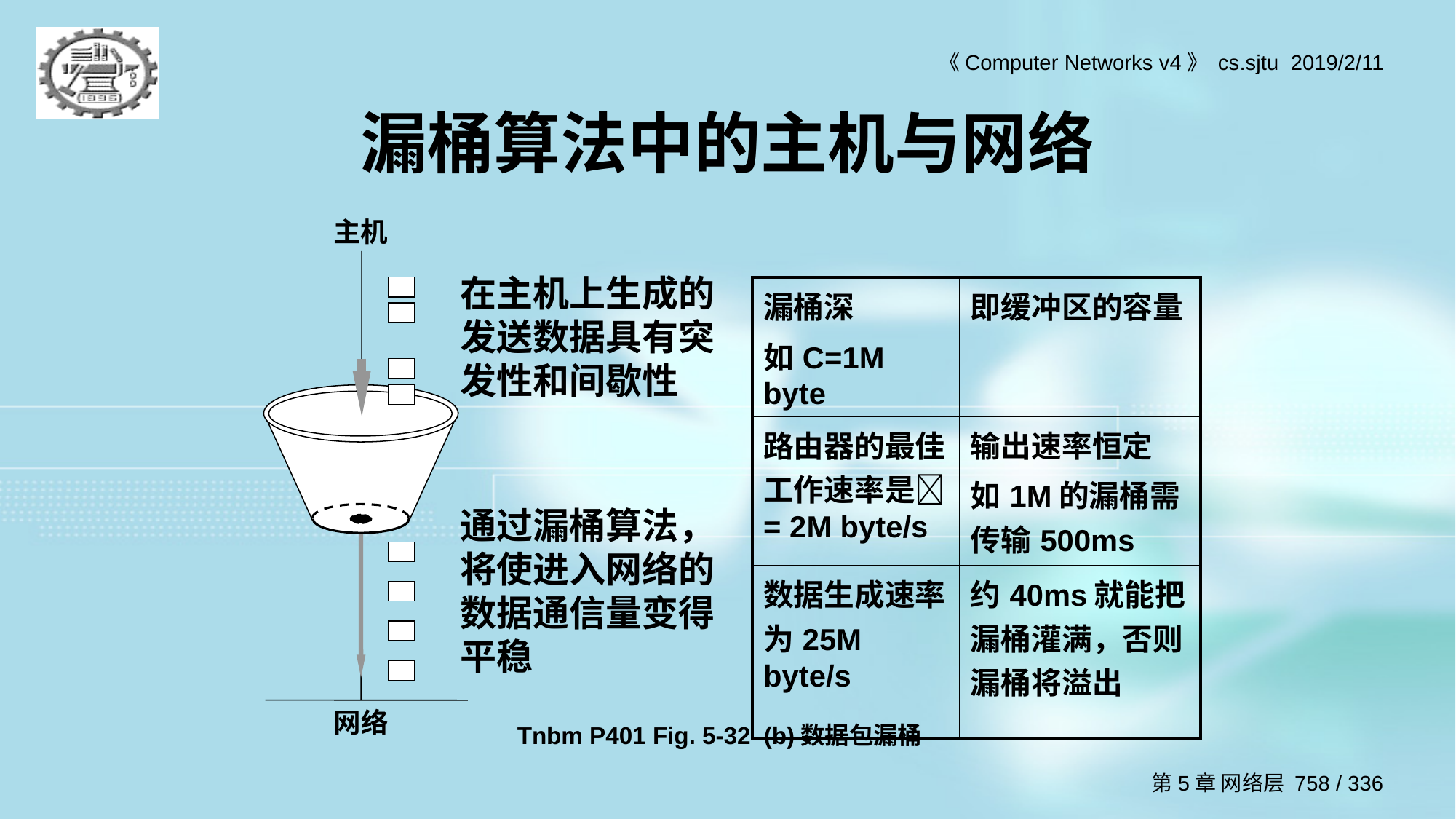

# 漏桶算法中的主机与网络
主机

网络
在主机上生成的发送数据具有突发性和间歇性

通过漏桶算法，将使进入网络的数据通信量变得平稳
| 漏桶深 如C=1M byte | 即缓冲区的容量 |
| --- | --- |
| 路由器的最佳工作速率是ρ = 2M byte/s | 输出速率恒定 如1M的漏桶需传输500ms |
| 数据生成速率为25M byte/s | 约40ms就能把漏桶灌满，否则漏桶将溢出 |
Tnbm P401 Fig. 5-32  (b)数据包漏桶